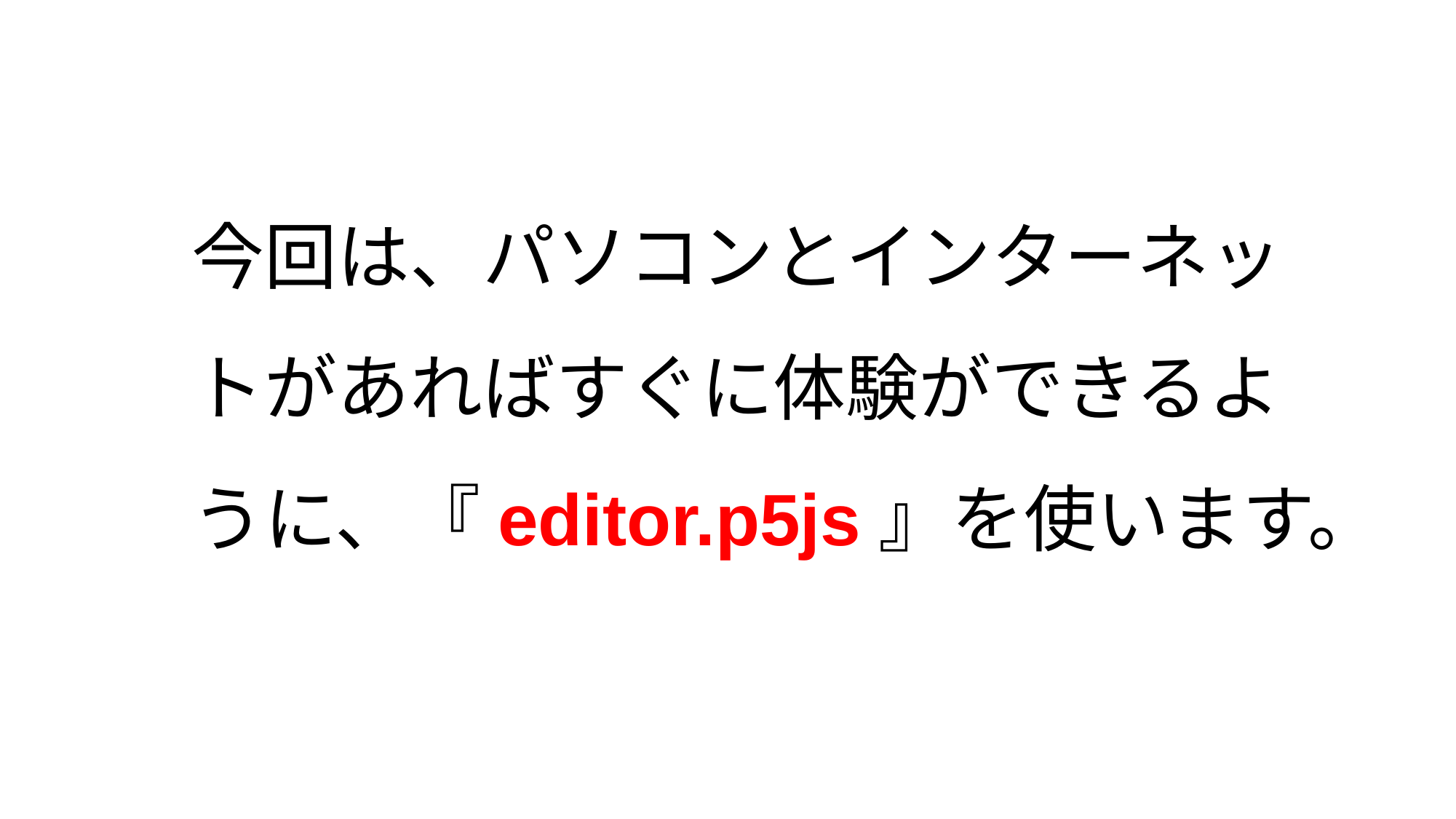

今回は、パソコンとインターネットがあればすぐに体験ができるように、『editor.p5js』を使います。